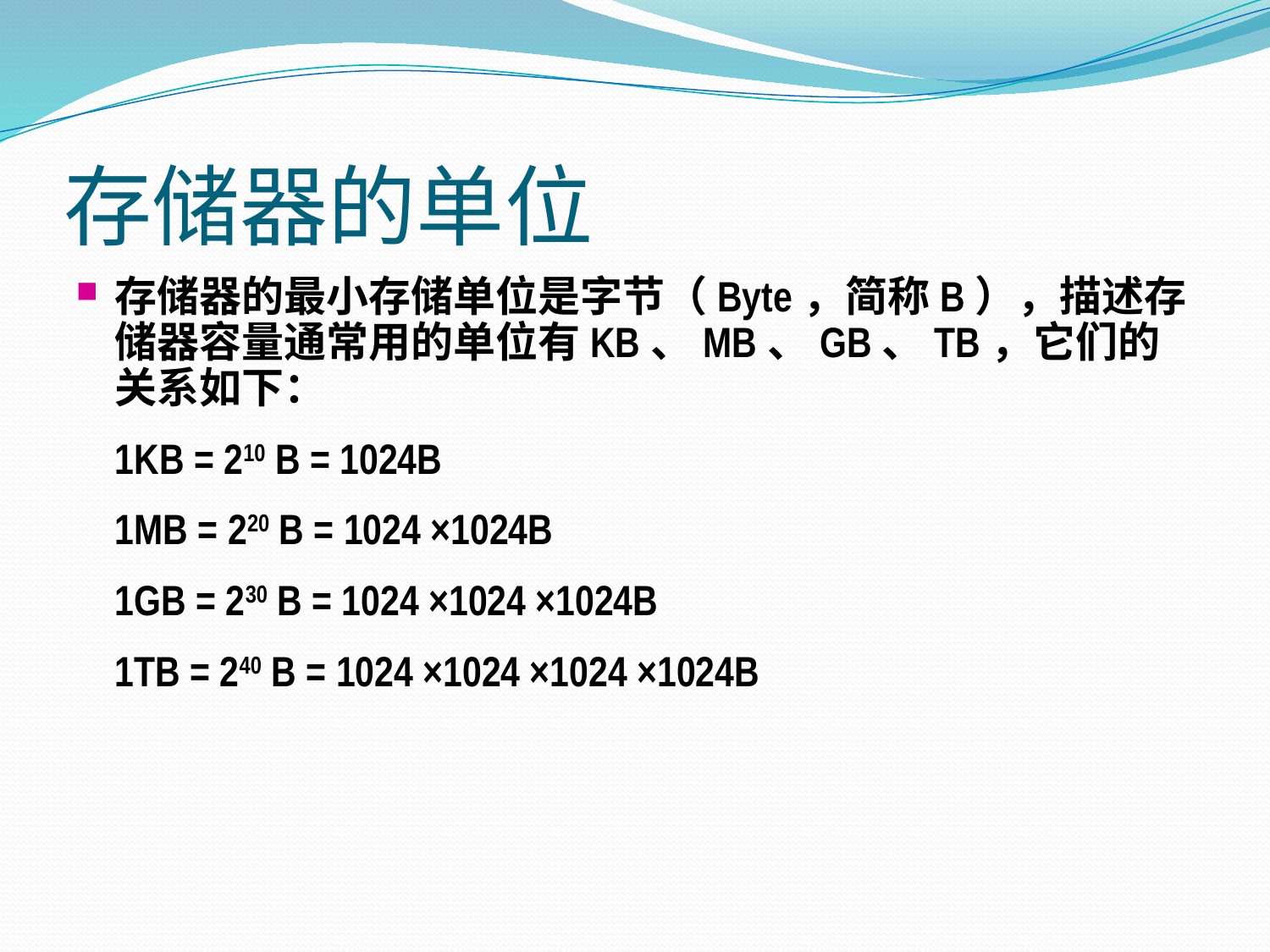

# 存储器的单位
存储器的最小存储单位是字节（Byte，简称B），描述存储器容量通常用的单位有KB、MB、GB、TB，它们的关系如下：
    1KB = 210 B = 1024B
    1MB = 220 B = 1024 ×1024B
    1GB = 230 B = 1024 ×1024 ×1024B
    1TB = 240 B = 1024 ×1024 ×1024 ×1024B